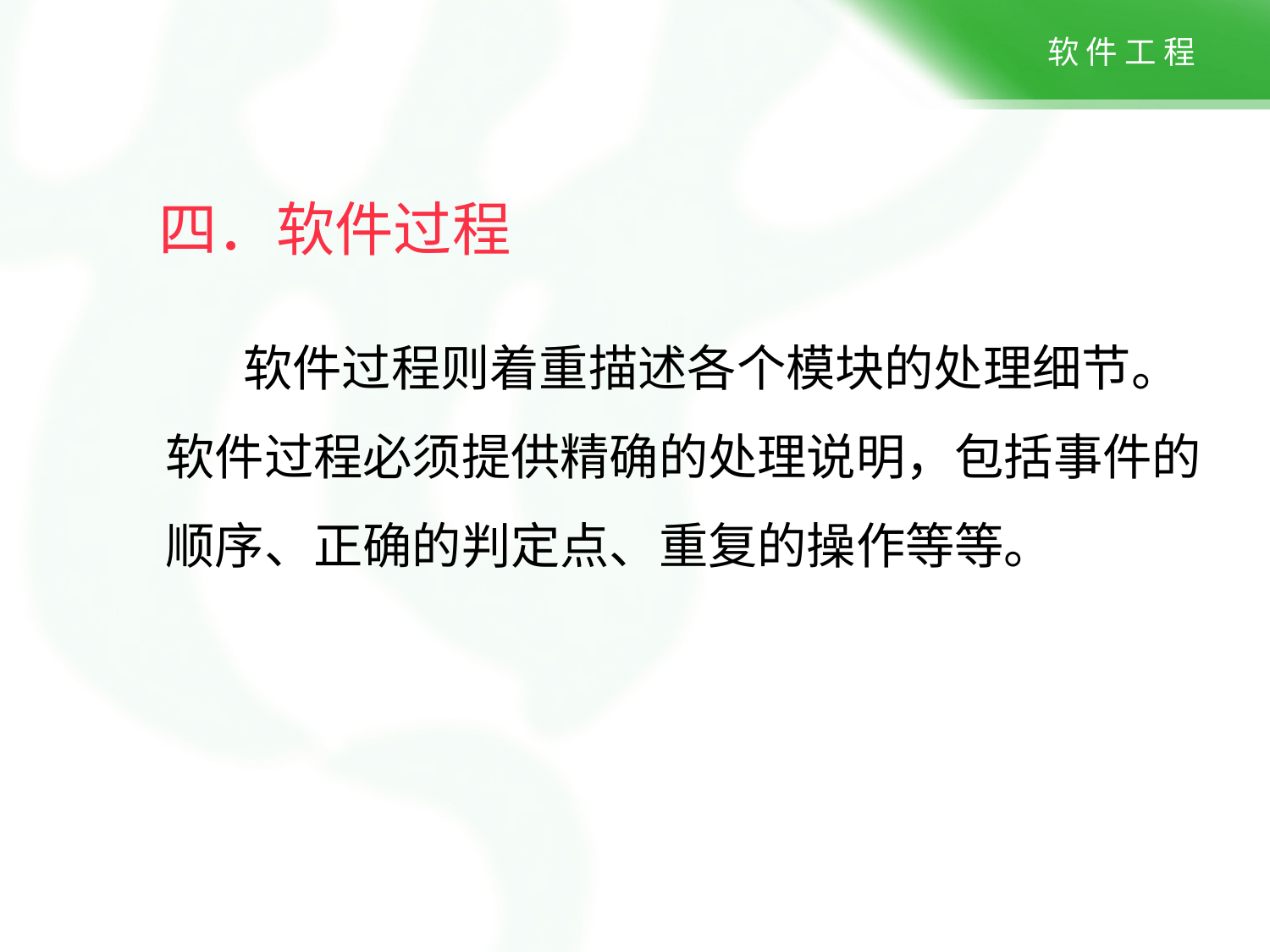

# 四．软件过程
          软件过程则着重描述各个模块的处理细节。软件过程必须提供精确的处理说明，包括事件的顺序、正确的判定点、重复的操作等等。